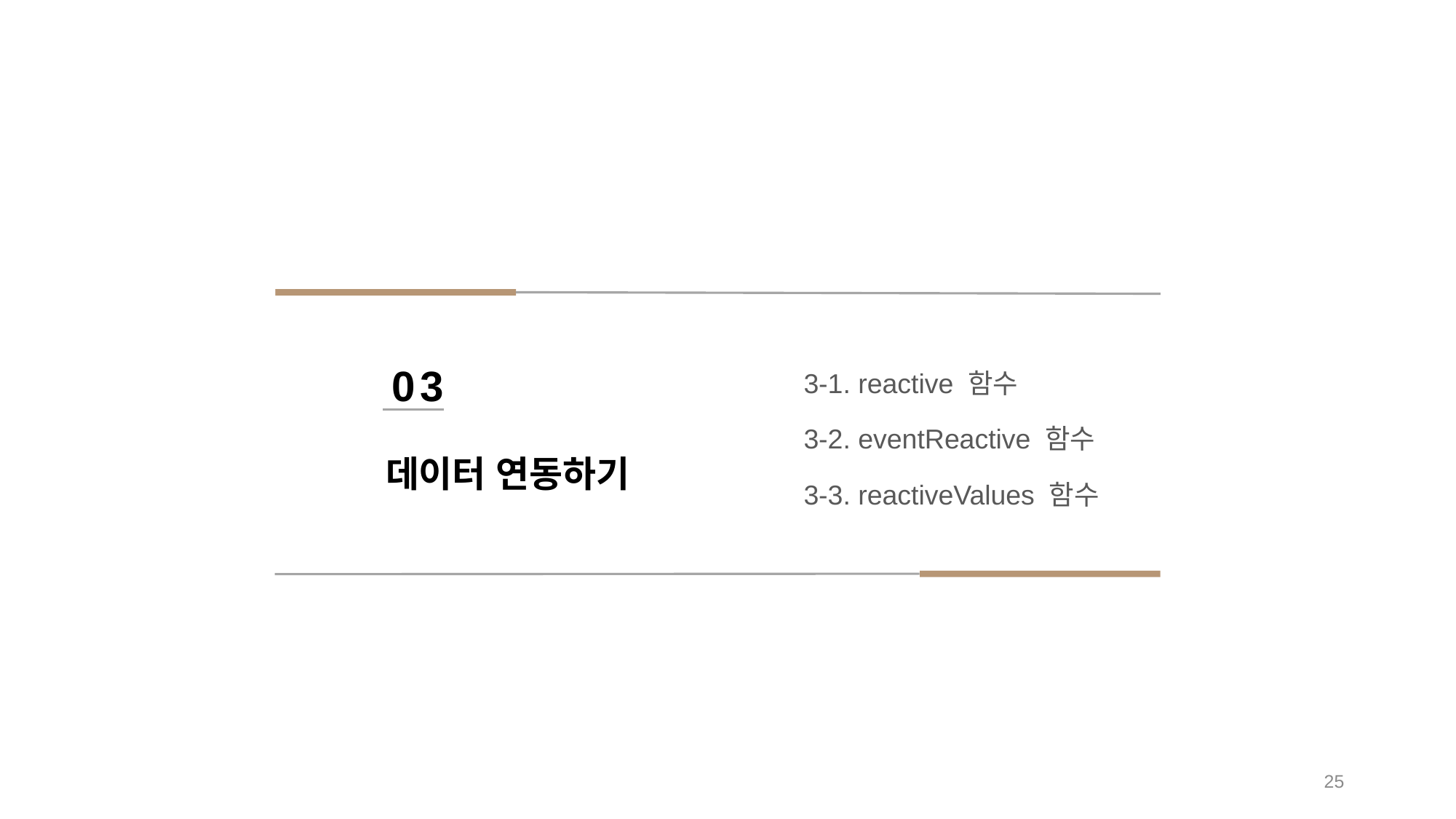

3-1. reactive 함수
3-2. eventReactive 함수
3-3. reactiveValues 함수
03
데이터 연동하기

25